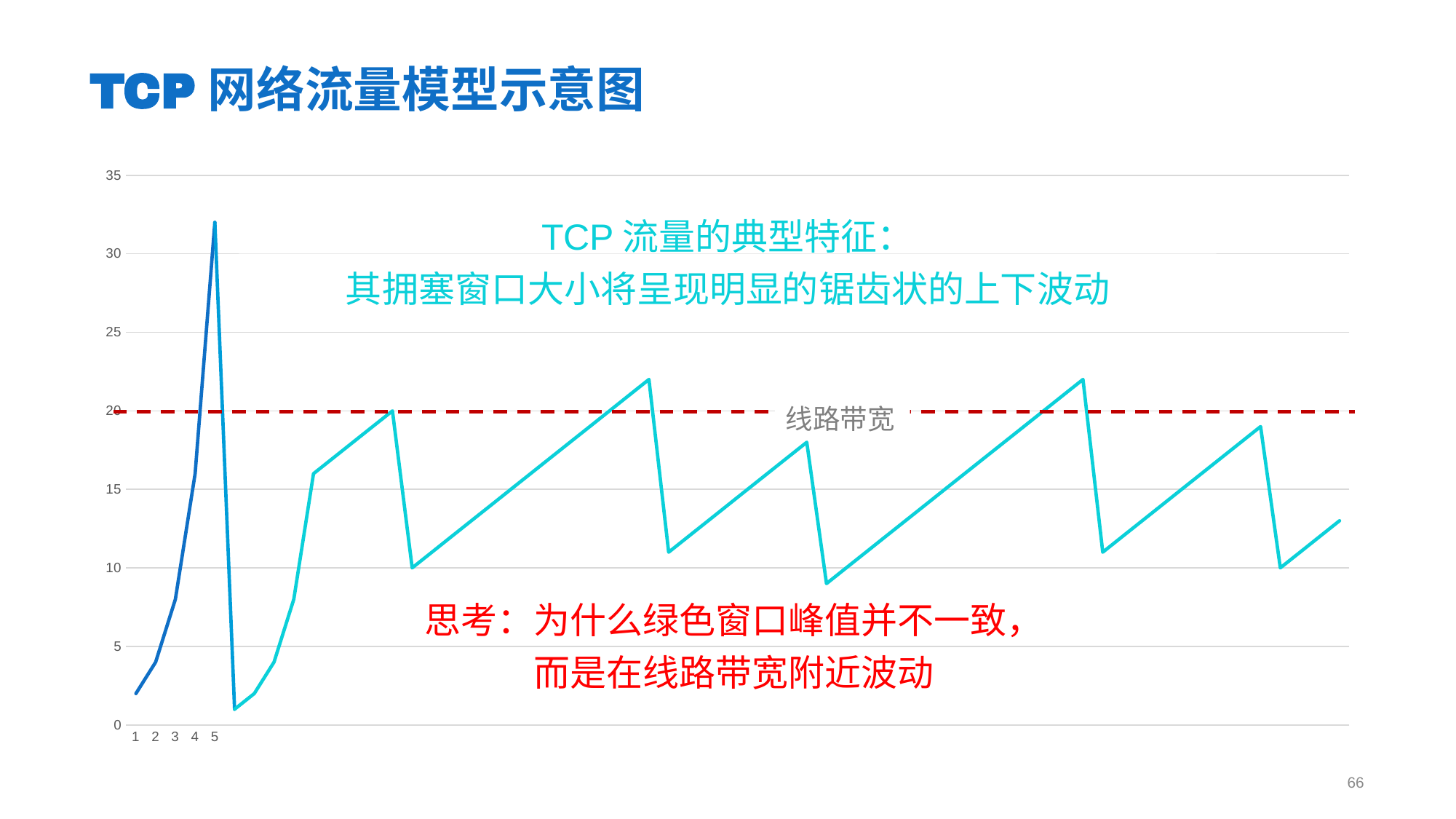

# TCP网络流量模型示意图

### Chart

| Category |  |  |  |
|---|---|---|---|
TCP流量的典型特征：
其拥塞窗口大小将呈现明显的锯齿状的上下波动
线路带宽
思考：为什么绿色窗口峰值并不一致，
而是在线路带宽附近波动
66